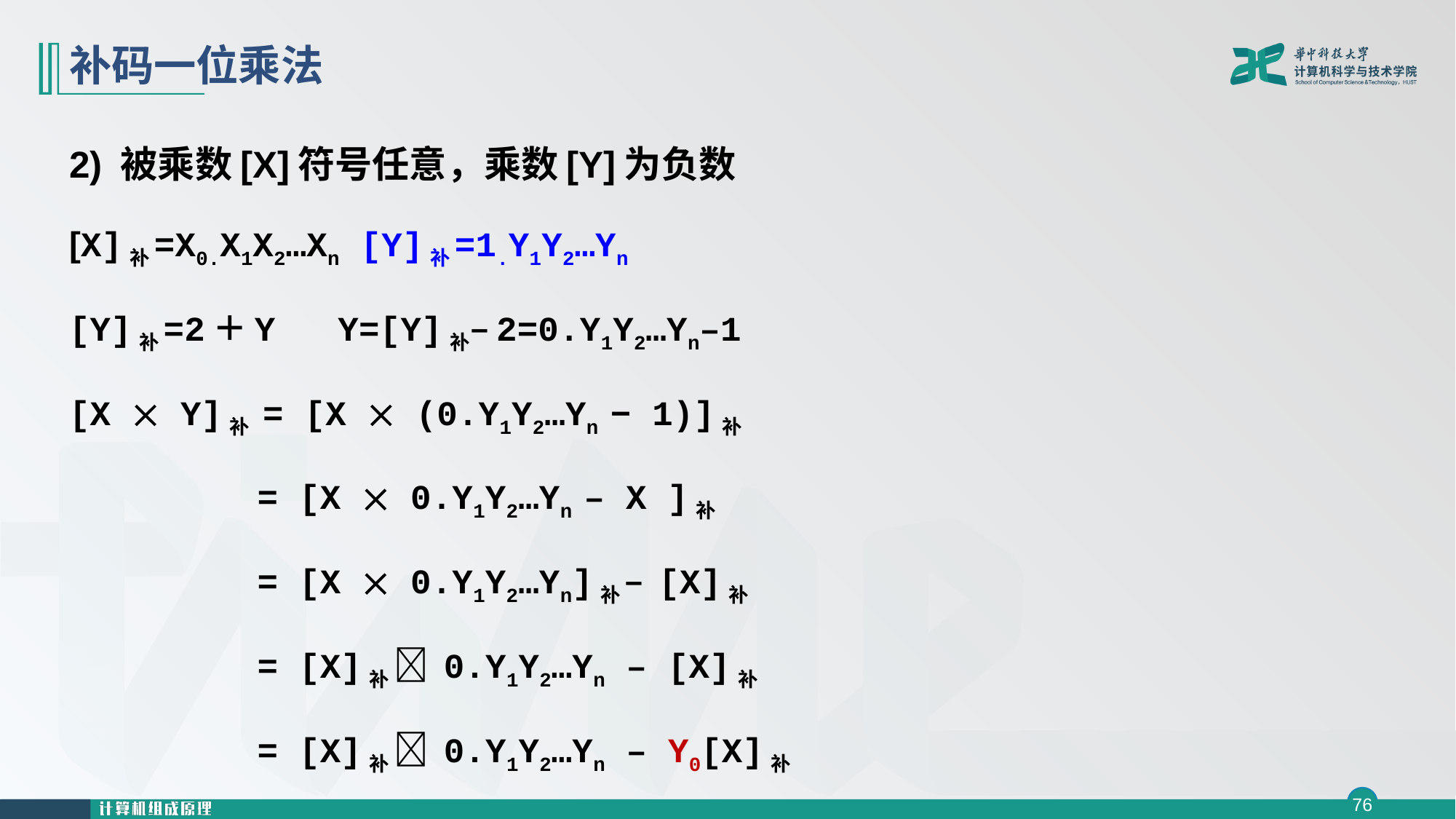

# 补码一位乘法
2) 被乘数[X]符号任意，乘数[Y]为负数
[X]补=X0.X1X2…Xn [Y]补=1.Y1Y2…Yn
[Y]补=2＋Y   Y=[Y]补–2=0.Y1Y2…Yn–1
[X × Y]补  = [X × (0.Y1Y2…Yn − 1)]补
         = [X × 0.Y1Y2…Yn – X ]补
         = [X × 0.Y1Y2…Yn]补 – [X]补
         = [X]补 × 0.Y1Y2…Yn – [X]补
         = [X]补 × 0.Y1Y2…Yn – Y0[X]补